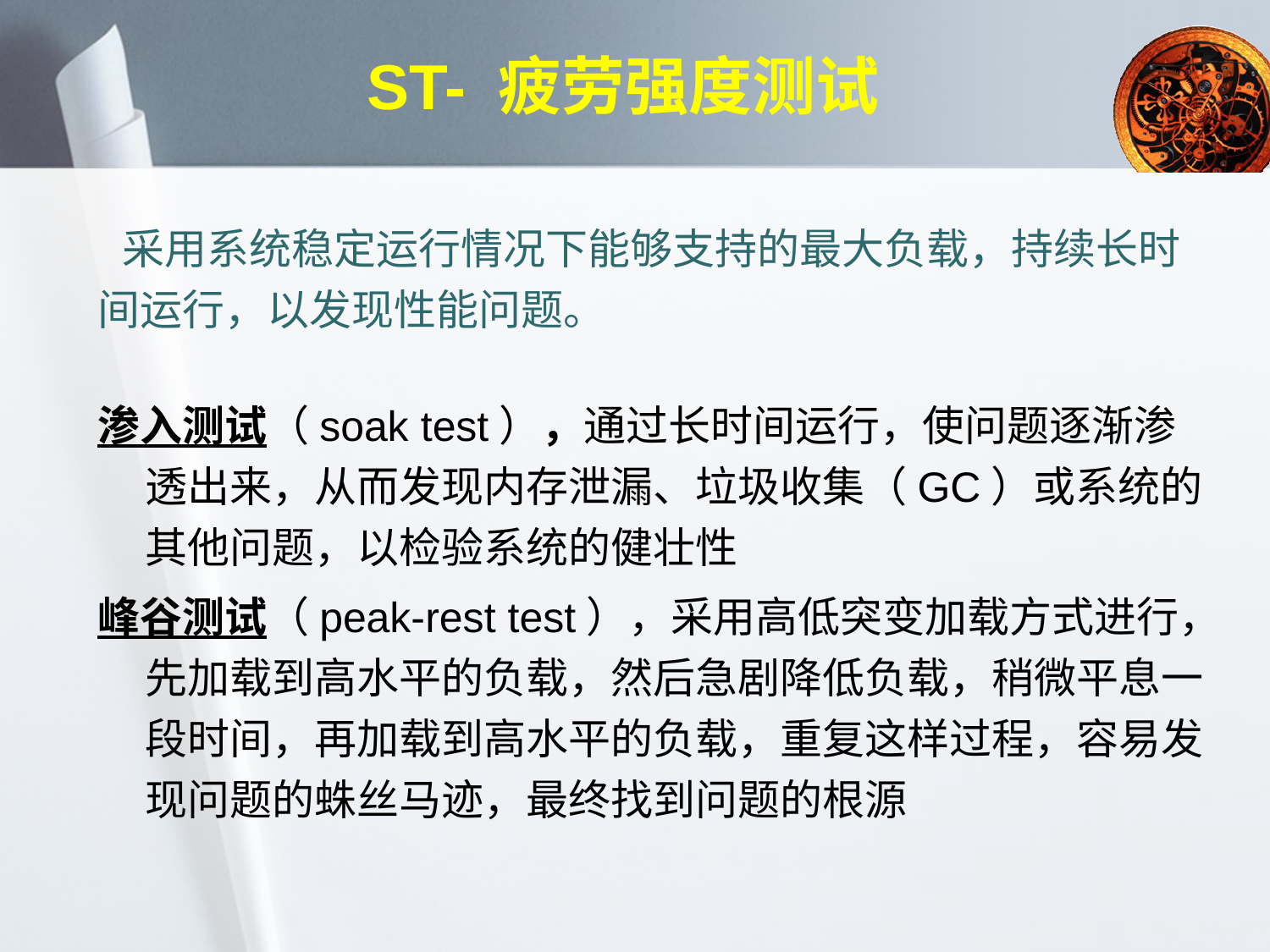

# ST- 疲劳强度测试
采用系统稳定运行情况下能够支持的最大负载，持续长时间运行，以发现性能问题。

渗入测试（soak test），通过长时间运行，使问题逐渐渗透出来，从而发现内存泄漏、垃圾收集（GC）或系统的其他问题，以检验系统的健壮性
峰谷测试（peak-rest test），采用高低突变加载方式进行，先加载到高水平的负载，然后急剧降低负载，稍微平息一段时间，再加载到高水平的负载，重复这样过程，容易发现问题的蛛丝马迹，最终找到问题的根源